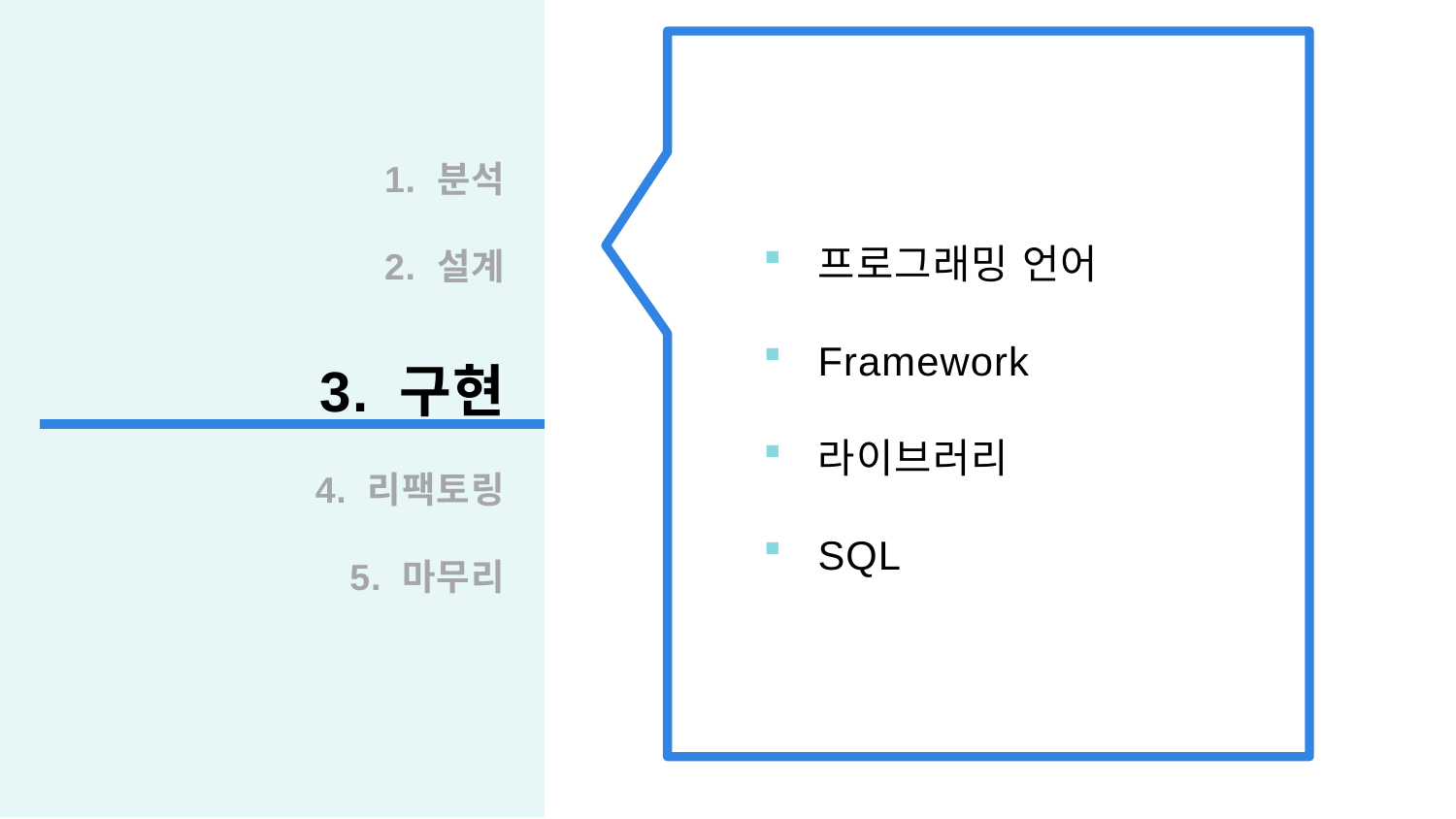

1. 분석
2. 설계
3. 구현
4. 리팩토링
5. 마무리

프로그래밍 언어
Framework
라이브러리
SQL
| 1 | 분석 |
| --- | --- |
| 2 | 설계 |
| 3 | 구현 |
| 4 | 리팩토링 |
| 5 | 마무리 |